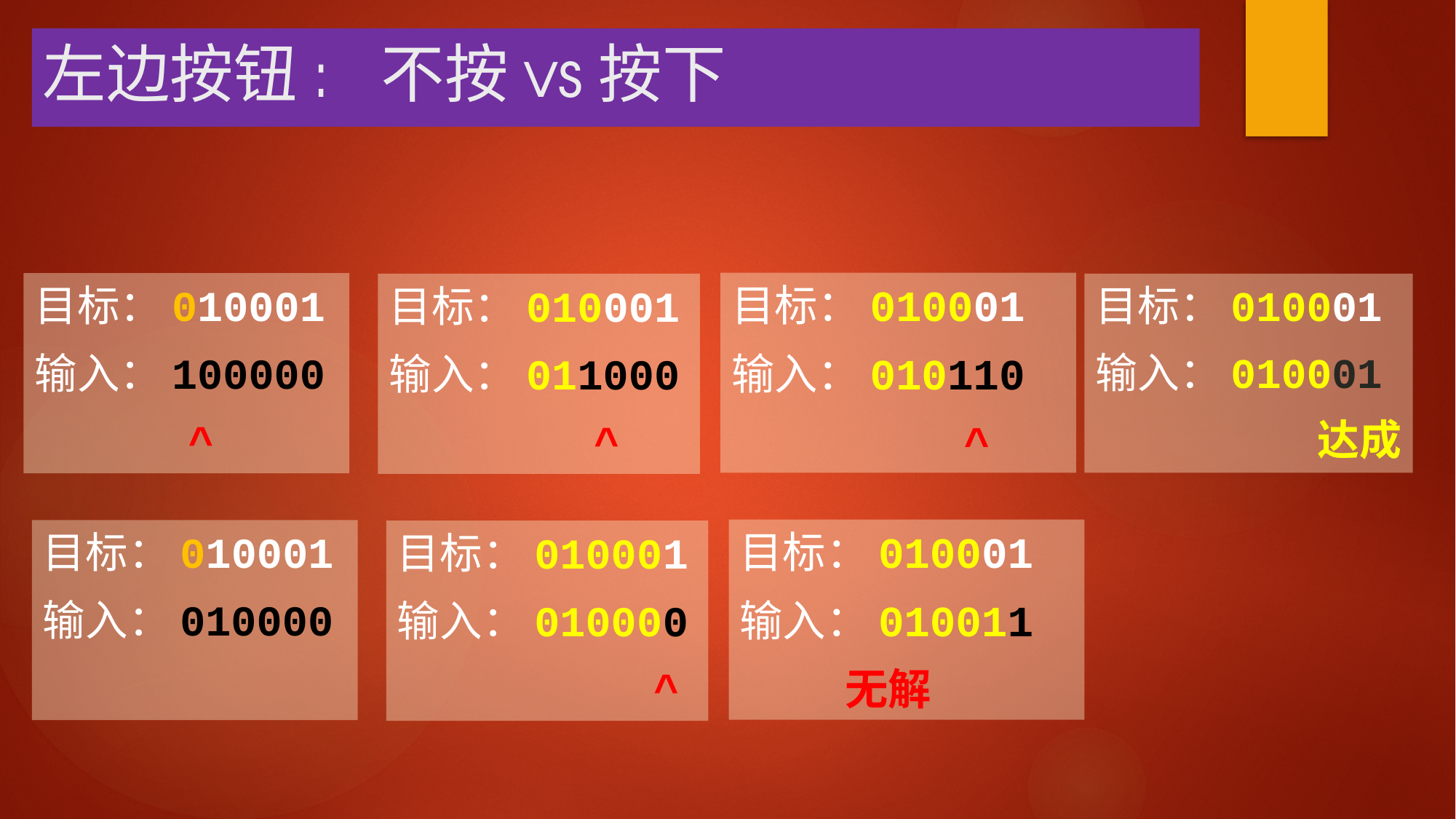

# 左边按钮:  不按vs按下
目标：010001
输入：010110
         ^

目标：010001
输入：100000
      ^

目标：010001
输入：010001
达成

目标：010001
输入：011000
        ^

目标：010001
输入：010011
          无解

目标：010001
输入：010000

目标：010001
输入：010000
          ^